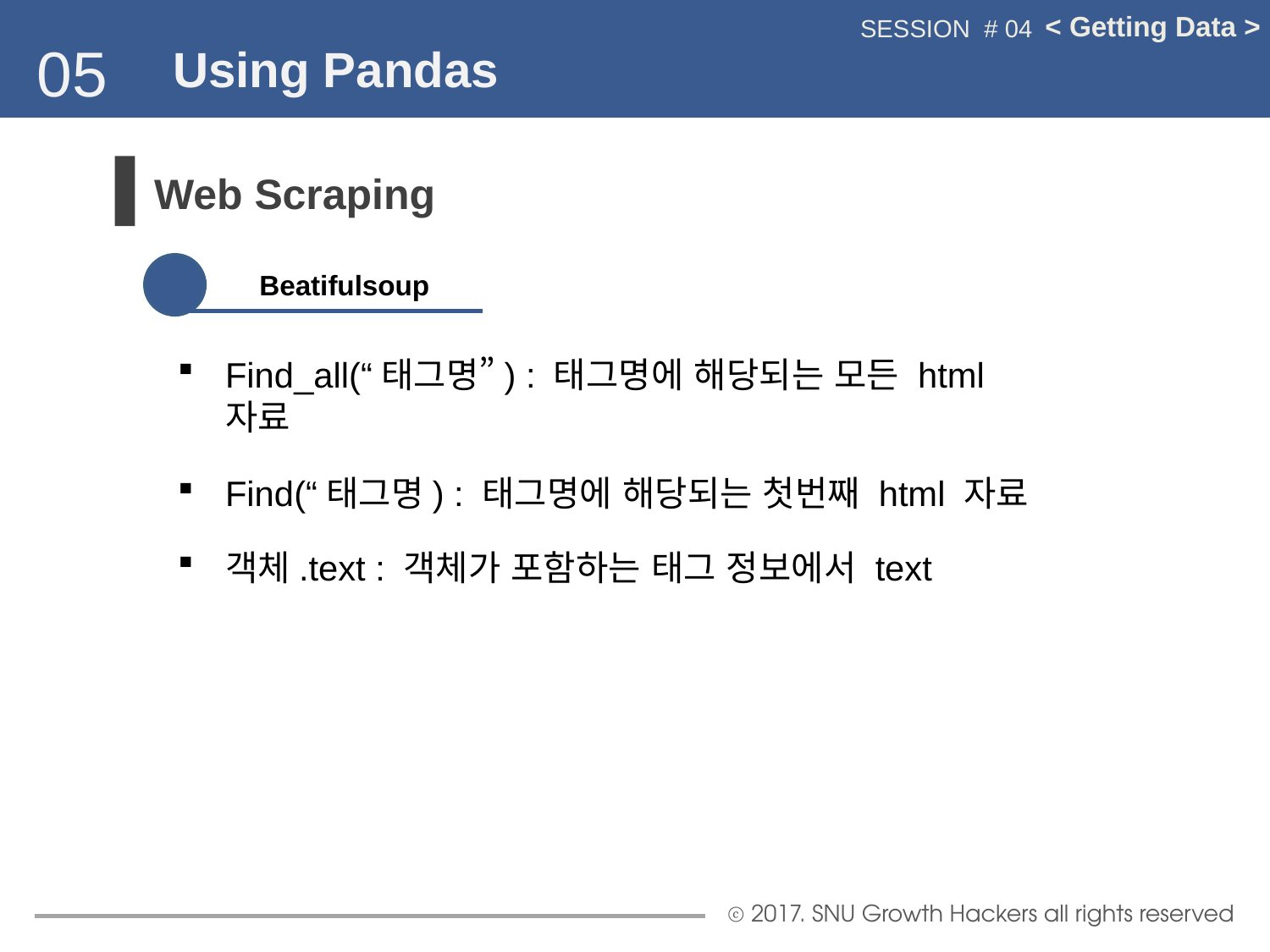

< Getting Data >
SESSION  # 04
05
Using Pandas

Web Scraping
Beatifulsoup

Find_all(“태그명”) : 태그명에 해당되는 모든 html 자료

Find(“태그명) : 태그명에 해당되는 첫번째 html 자료

객체.text : 객체가 포함하는 태그 정보에서 text

ⓒ 2017. SNU Growth Hackers all rights reserved